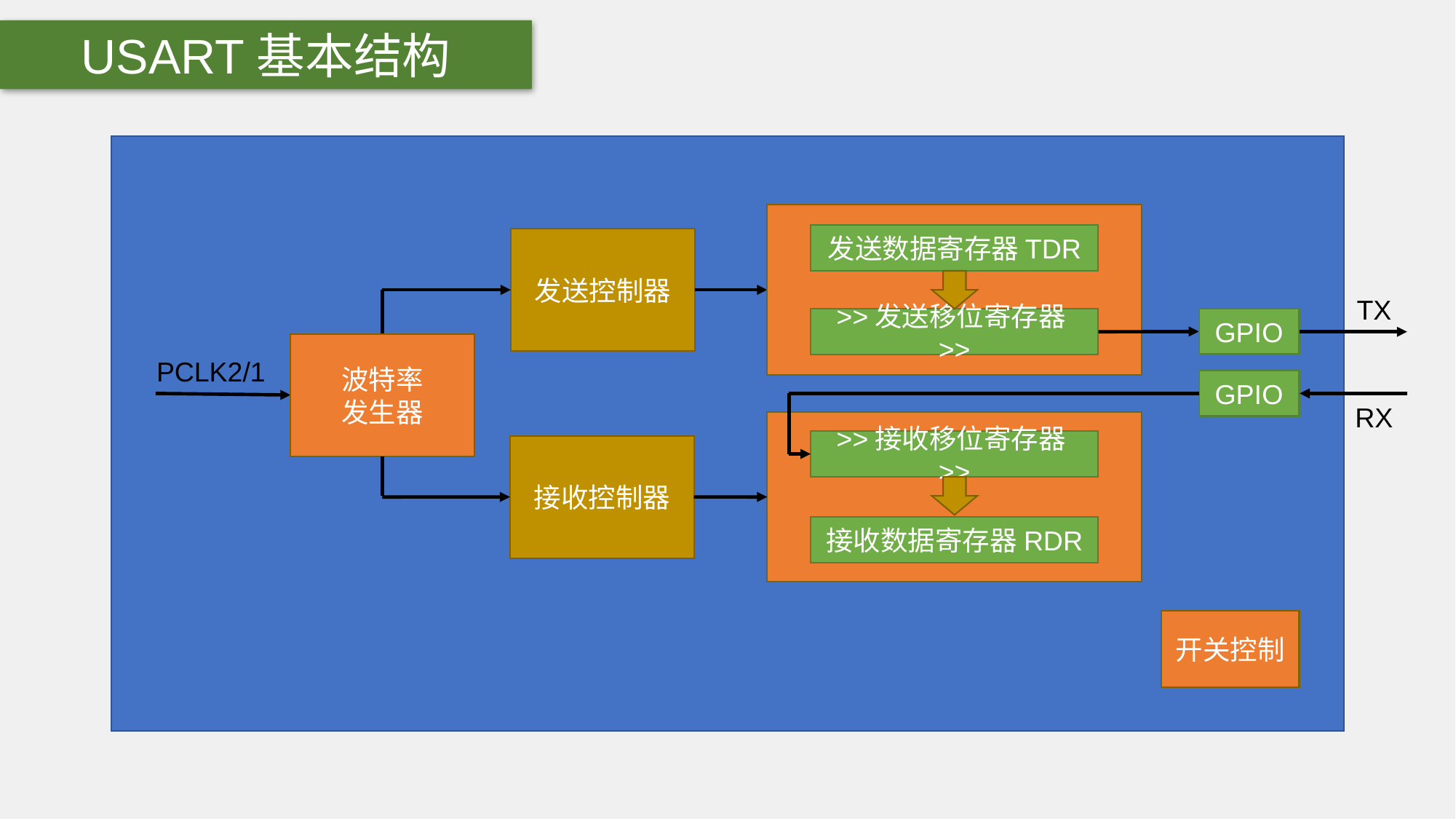

USART基本结构

发送数据寄存器TDR
发送控制器

TX
>>发送移位寄存器>>
GPIO
波特率
发生器
PCLK2/1
GPIO
RX

>>接收移位寄存器>>
接收控制器

接收数据寄存器RDR
开关控制